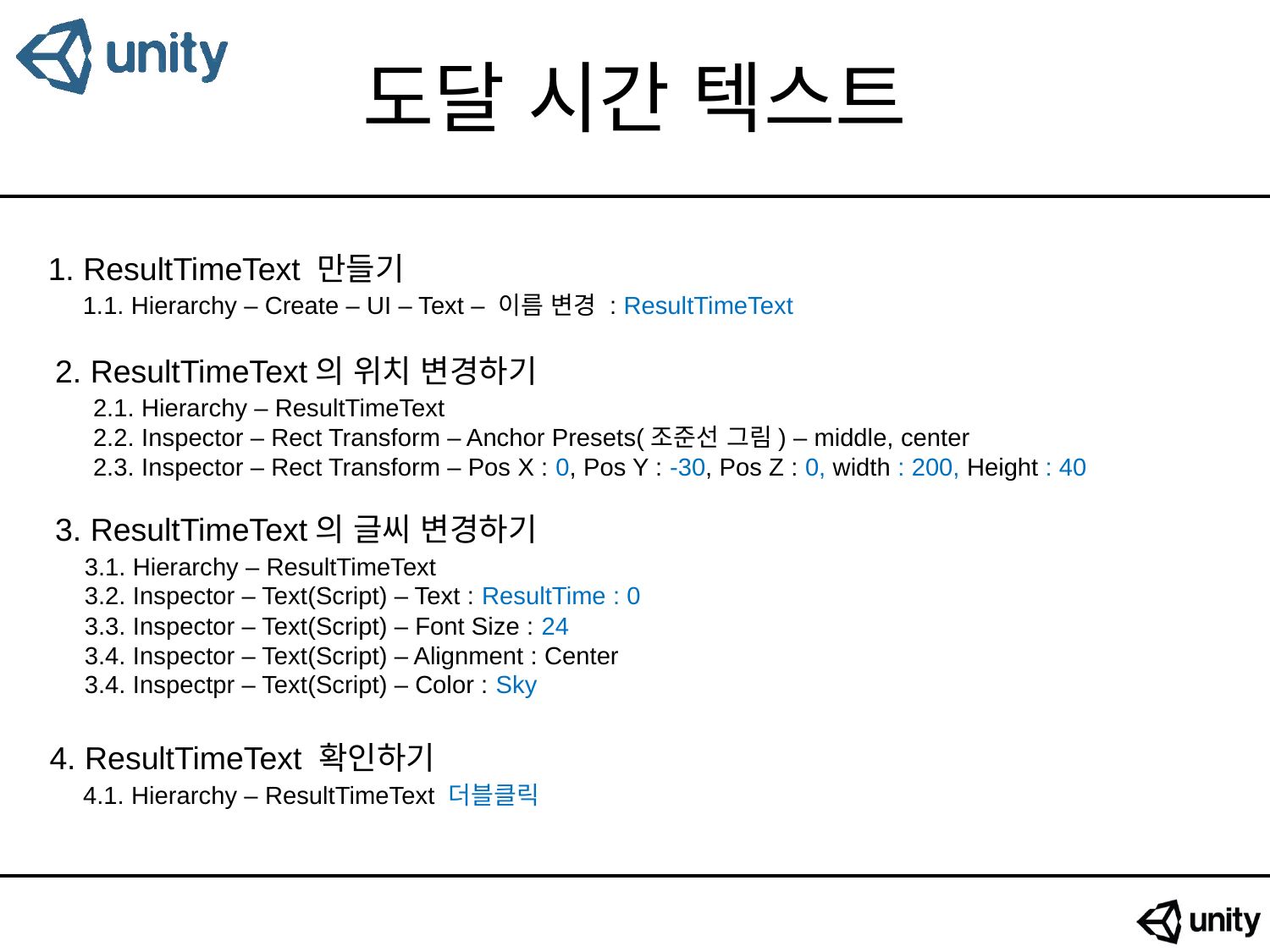

# 도달 시간 텍스트
1. ResultTimeText 만들기
1.1. Hierarchy – Create – UI – Text – 이름 변경 : ResultTimeText
2. ResultTimeText의 위치 변경하기
2.1. Hierarchy – ResultTimeText
2.2. Inspector – Rect Transform – Anchor Presets(조준선 그림) – middle, center
2.3. Inspector – Rect Transform – Pos X : 0, Pos Y : -30, Pos Z : 0, width : 200, Height : 40
3. ResultTimeText의 글씨 변경하기
3.1. Hierarchy – ResultTimeText
3.2. Inspector – Text(Script) – Text : ResultTime : 0
3.3. Inspector – Text(Script) – Font Size : 24
3.4. Inspector – Text(Script) – Alignment : Center
3.4. Inspectpr – Text(Script) – Color : Sky
4. ResultTimeText 확인하기
4.1. Hierarchy – ResultTimeText 더블클릭